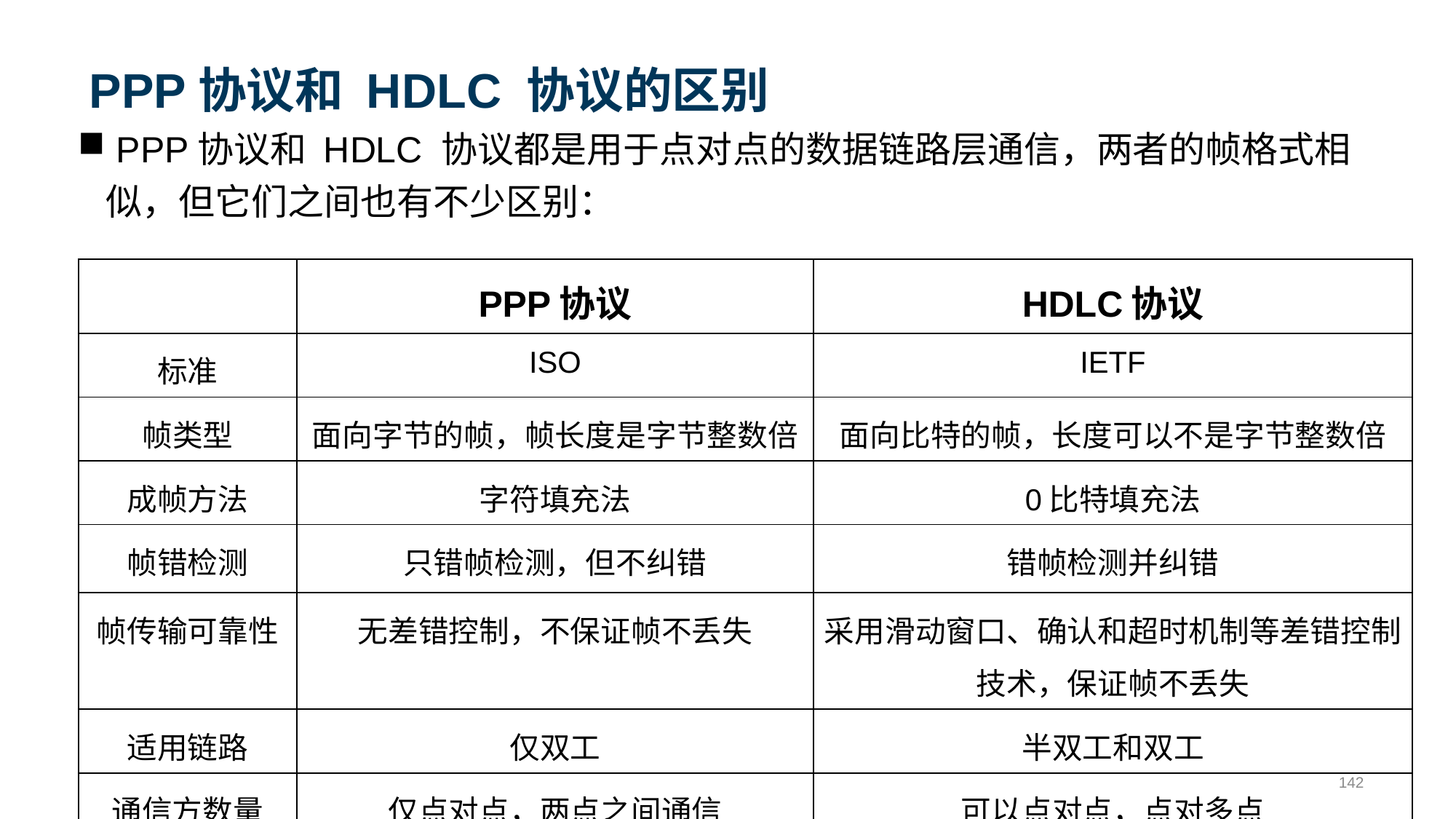

# PPP协议和 HDLC 协议的区别
 PPP协议和 HDLC 协议都是用于点对点的数据链路层通信，两者的帧格式相似，但它们之间也有不少区别：
|  | PPP协议 | HDLC协议 |
| --- | --- | --- |
| 标准 | ISO | IETF |
| 帧类型 | 面向字节的帧，帧长度是字节整数倍 | 面向比特的帧，长度可以不是字节整数倍 |
| 成帧方法 | 字符填充法 | 0比特填充法 |
| 帧错检测 | 只错帧检测，但不纠错 | 错帧检测并纠错 |
| 帧传输可靠性 | 无差错控制，不保证帧不丢失 | 采用滑动窗口、确认和超时机制等差错控制技术，保证帧不丢失 |
| 适用链路 | 仅双工 | 半双工和双工 |
| 通信方数量 | 仅点对点，两点之间通信 | 可以点对点，点对多点 |
142